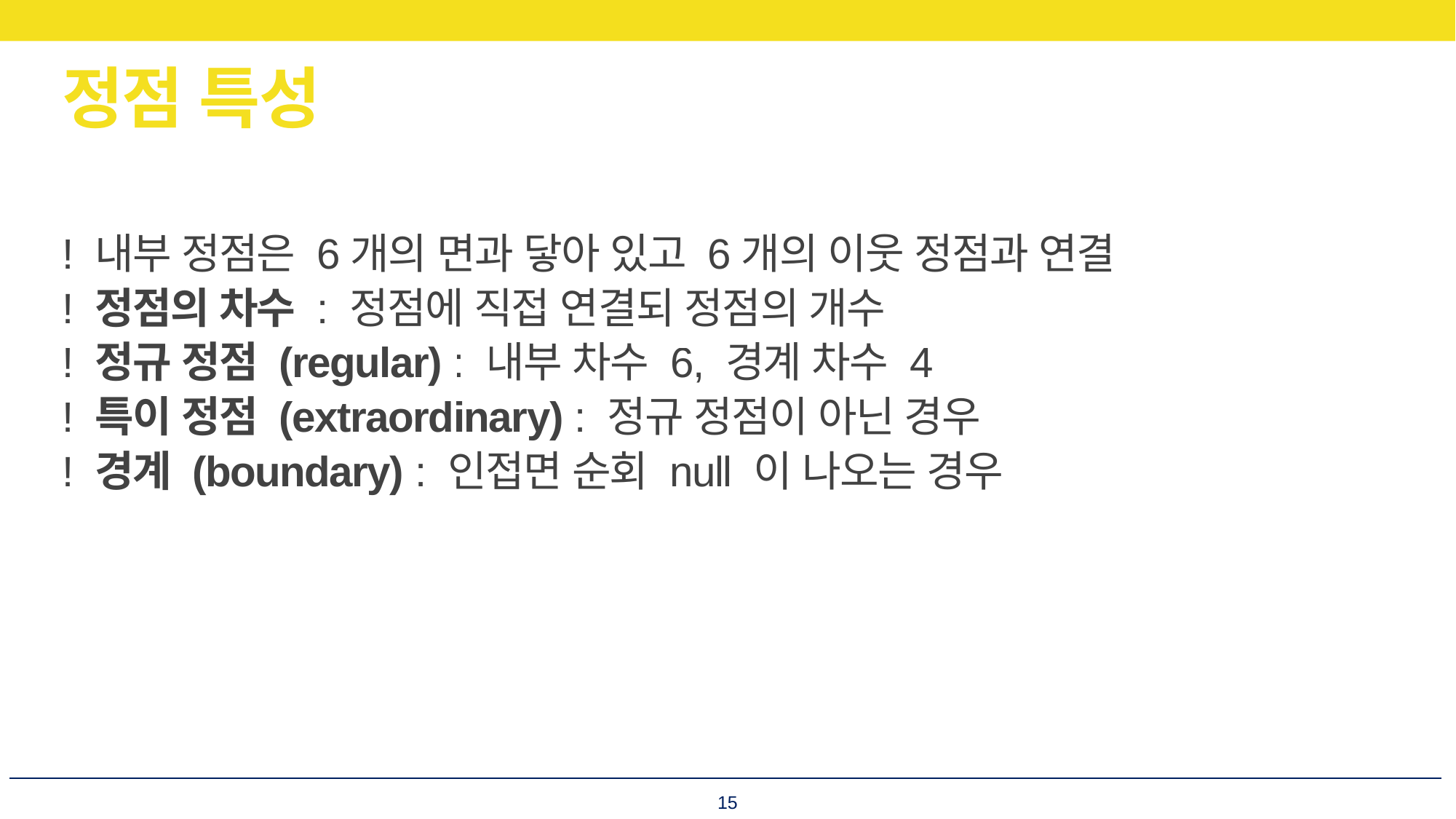

# 정점 특성

! 내부 정점은 6개의 면과 닿아 있고 6개의 이웃 정점과 연결
! 정점의 차수 : 정점에 직접 연결되 정점의 개수
! 정규 정점 (regular) : 내부 차수 6, 경계 차수 4
! 특이 정점 (extraordinary) : 정규 정점이 아닌 경우
! 경계 (boundary) : 인접면 순회 null 이 나오는 경우

15